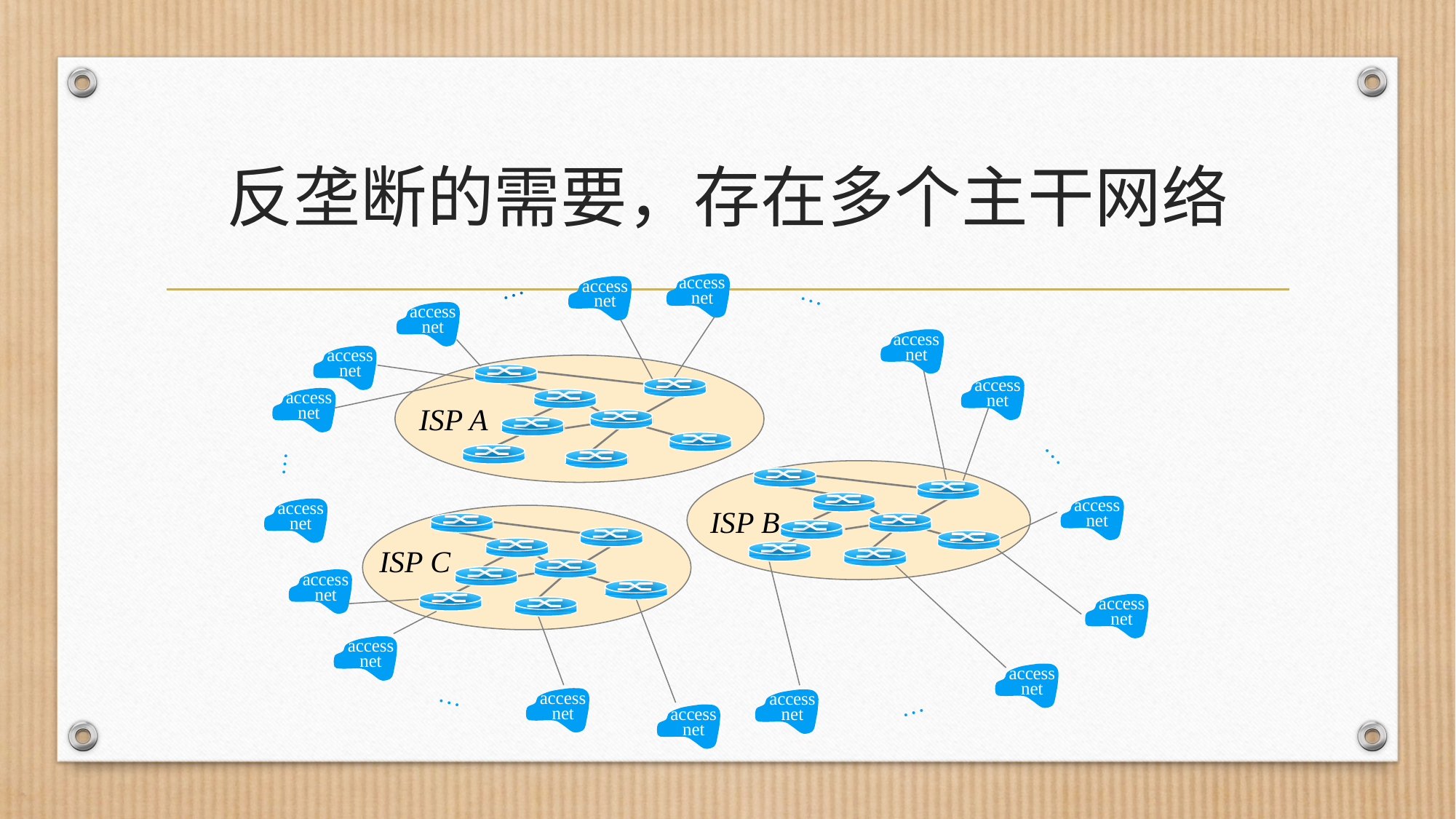

# 反垄断的需要，存在多个主干网络
…
access
net

…
access
net

access
net

access
net

access
net

access
net

access
net

…
…
access
net

access
net

access
net

access
net

access
net

access
net

access
net

access
net

…
…
access
net

ISP A

ISP B

ISP C